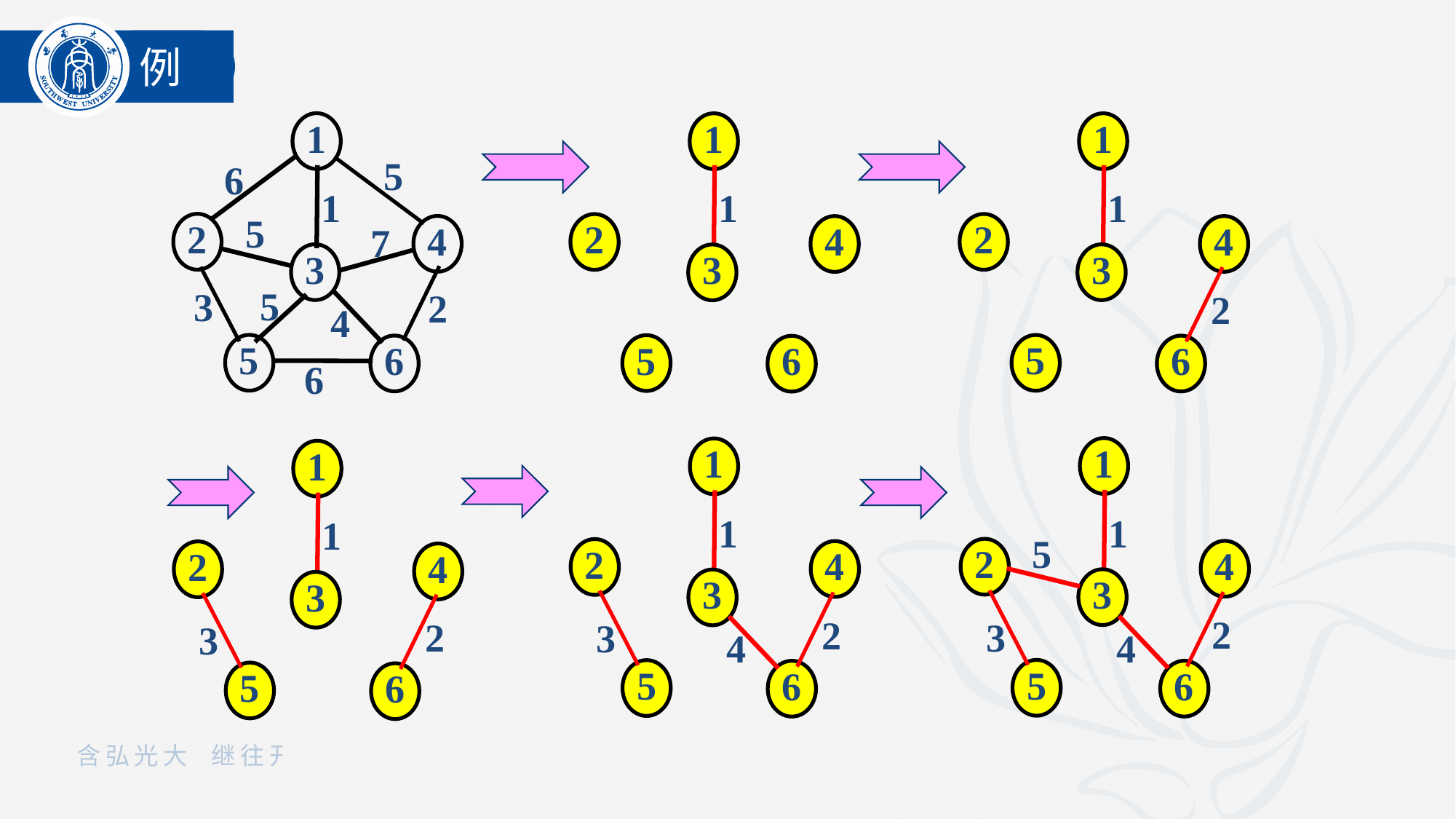

例
1

5
6

1
2
4
5
7
3

5
3

2

4
5
6

6
1

1
2
4
3

2
5
6
1

1
2
4
3
5
6

1

1
2
5
4

3

2
3
4
5
6
1

1
2
4
3

2
3
4
5
6
1

1
2
4
3

2
3
5
6